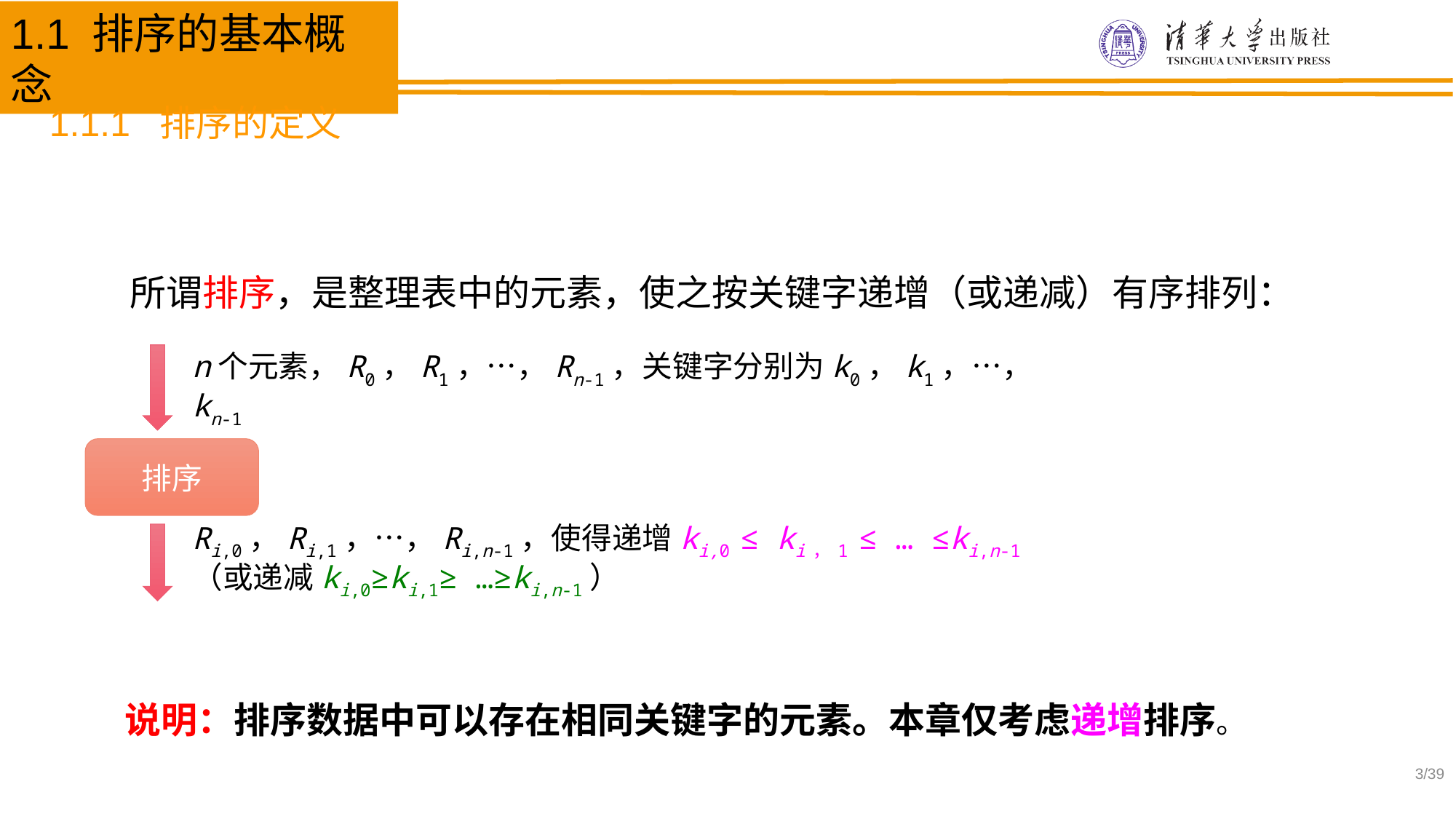

1.1 排序的基本概念
1.1.1  排序的定义
 所谓排序，是整理表中的元素，使之按关键字递增（或递减）有序排列：

n个元素，R0，R1，…，Rn-1，关键字分别为k0，k1，…，kn-1
排序
Ri,0，Ri,1，…，Ri,n-1，使得递增ki,0 ≤ ki，1 ≤ … ≤ki,n-1 （或递减ki,0≥ki,1≥ …≥ki,n-1）

说明：排序数据中可以存在相同关键字的元素。本章仅考虑递增排序。
3/39